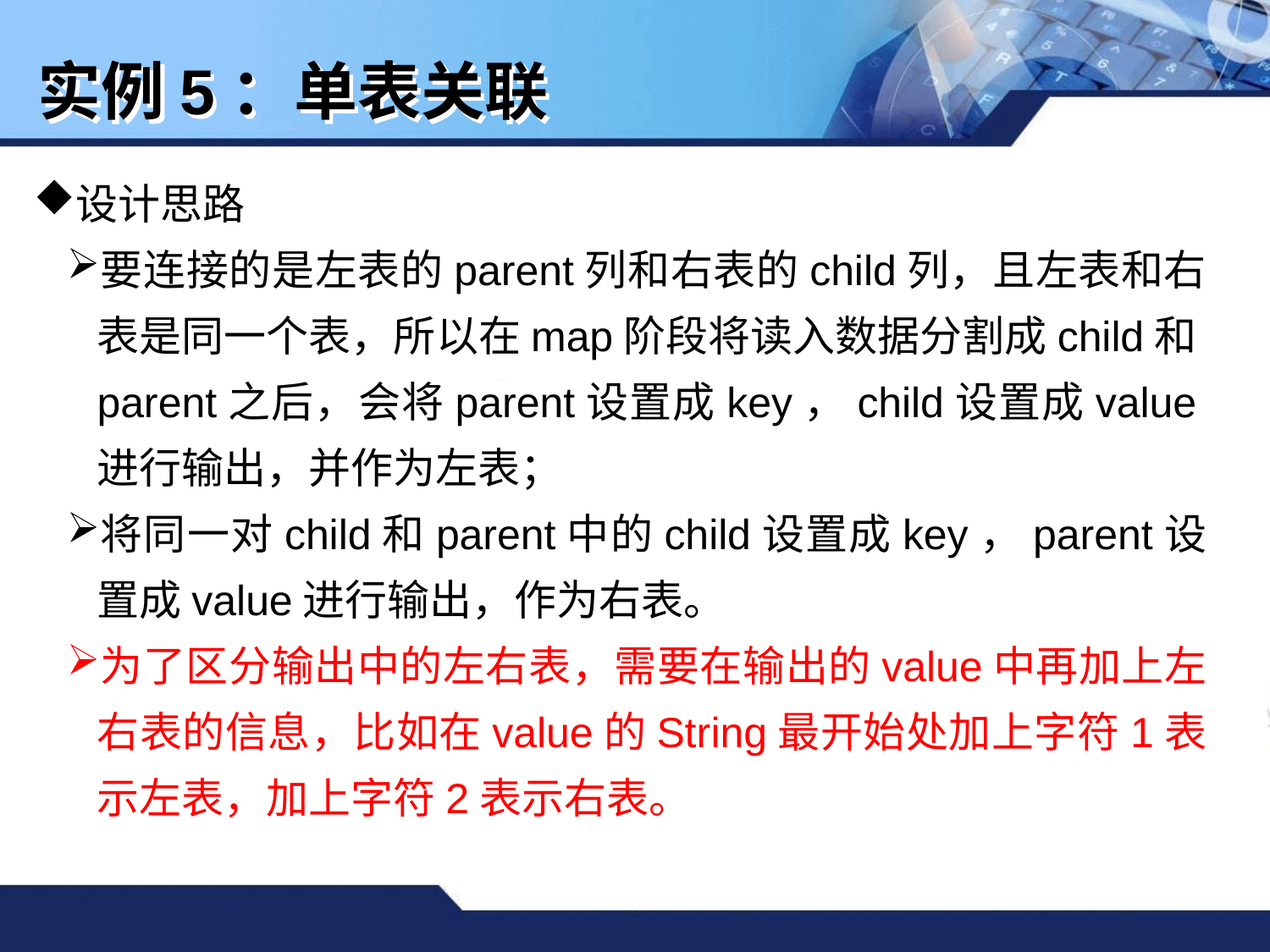

# 实例5：单表关联
设计思路
要连接的是左表的parent列和右表的child列，且左表和右表是同一个表，所以在map阶段将读入数据分割成child和parent之后，会将parent设置成key，child设置成value进行输出，并作为左表；
将同一对child和parent中的child设置成key，parent设置成value进行输出，作为右表。
为了区分输出中的左右表，需要在输出的value中再加上左右表的信息，比如在value的String最开始处加上字符1表示左表，加上字符2表示右表。